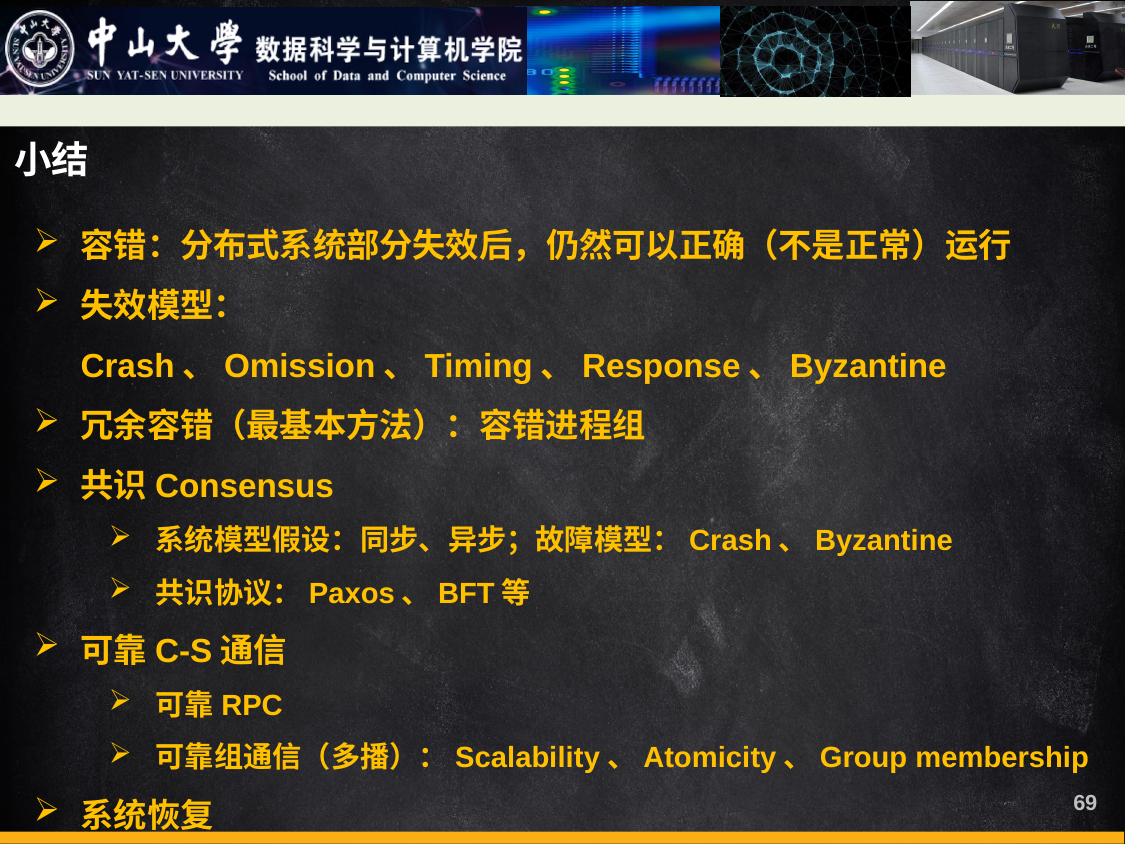

小结
容错：分布式系统部分失效后，仍然可以正确（不是正常）运行
失效模型：Crash、Omission、Timing、Response、Byzantine
冗余容错（最基本方法）：容错进程组
共识Consensus
系统模型假设：同步、异步；故障模型：Crash、Byzantine
共识协议：Paxos、BFT等
可靠C-S通信
可靠RPC
可靠组通信（多播）：Scalability、Atomicity、Group membership
系统恢复
检查点机制、消息日志